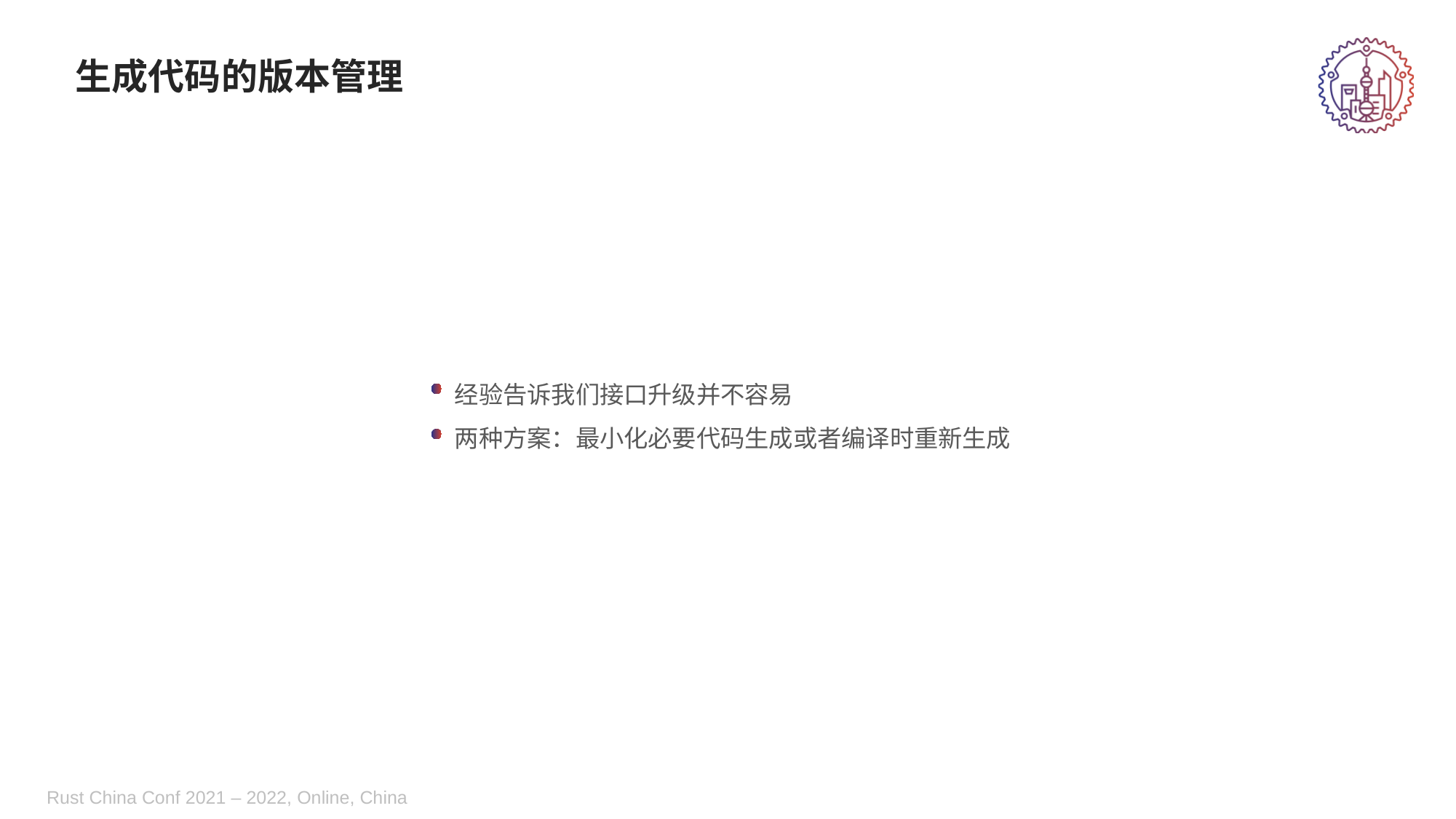

生成代码的版本管理
经验告诉我们接口升级并不容易
两种方案：最小化必要代码生成或者编译时重新生成